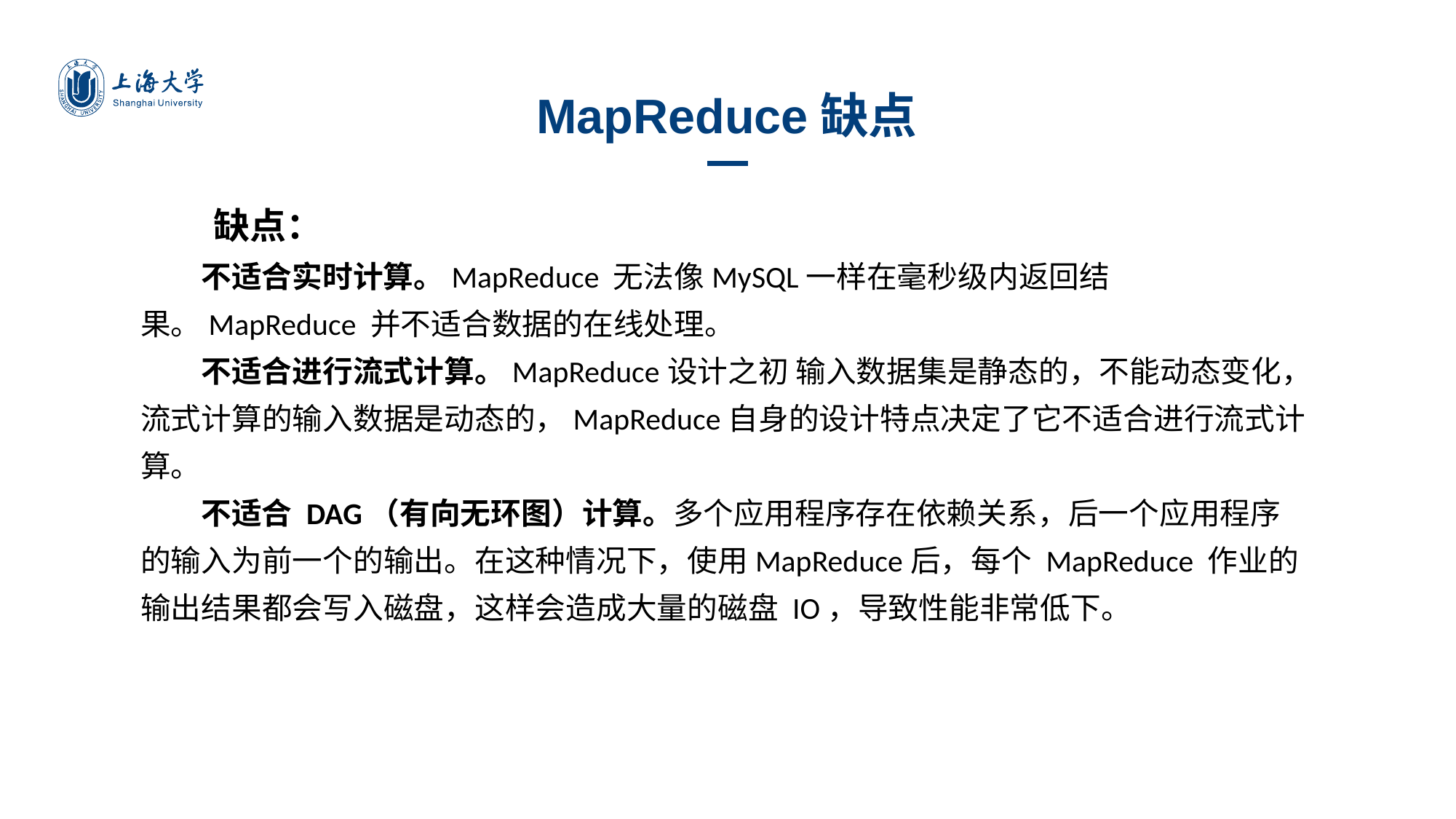

MapReduce缺点

缺点：
不适合实时计算。MapReduce 无法像MySQL一样在毫秒级内返回结果。MapReduce 并不适合数据的在线处理。
不适合进行流式计算。MapReduce设计之初 输入数据集是静态的，不能动态变化，流式计算的输入数据是动态的，MapReduce自身的设计特点决定了它不适合进行流式计算。
不适合 DAG（有向无环图）计算。多个应用程序存在依赖关系，后一个应用程序的输入为前一个的输出。在这种情况下，使用MapReduce后，每个 MapReduce 作业的输出结果都会写入磁盘，这样会造成大量的磁盘 IO，导致性能非常低下。